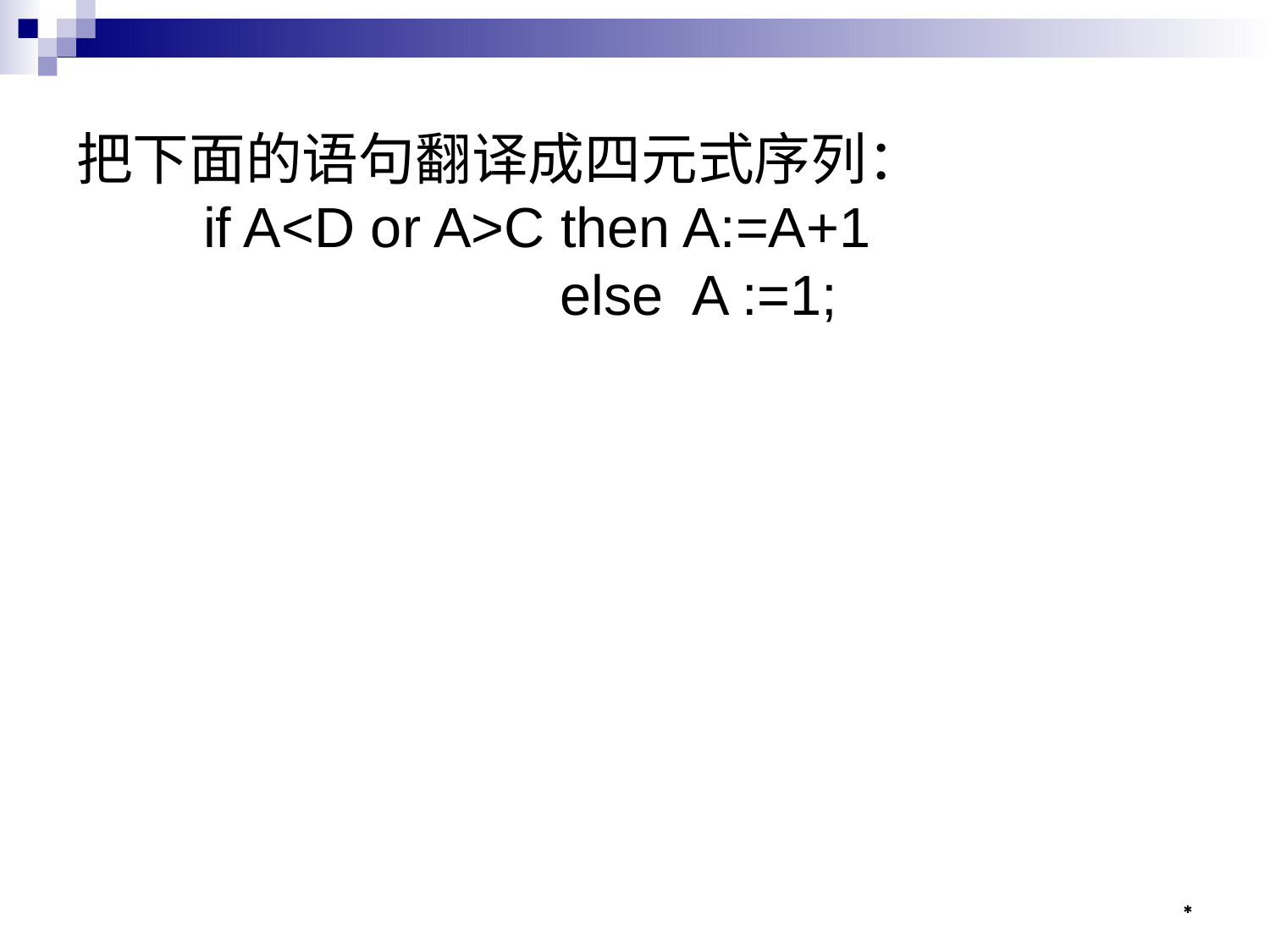

# 把下面的语句翻译成四元式序列： if A<D or A>C then A:=A+1 else  A :=1;

*